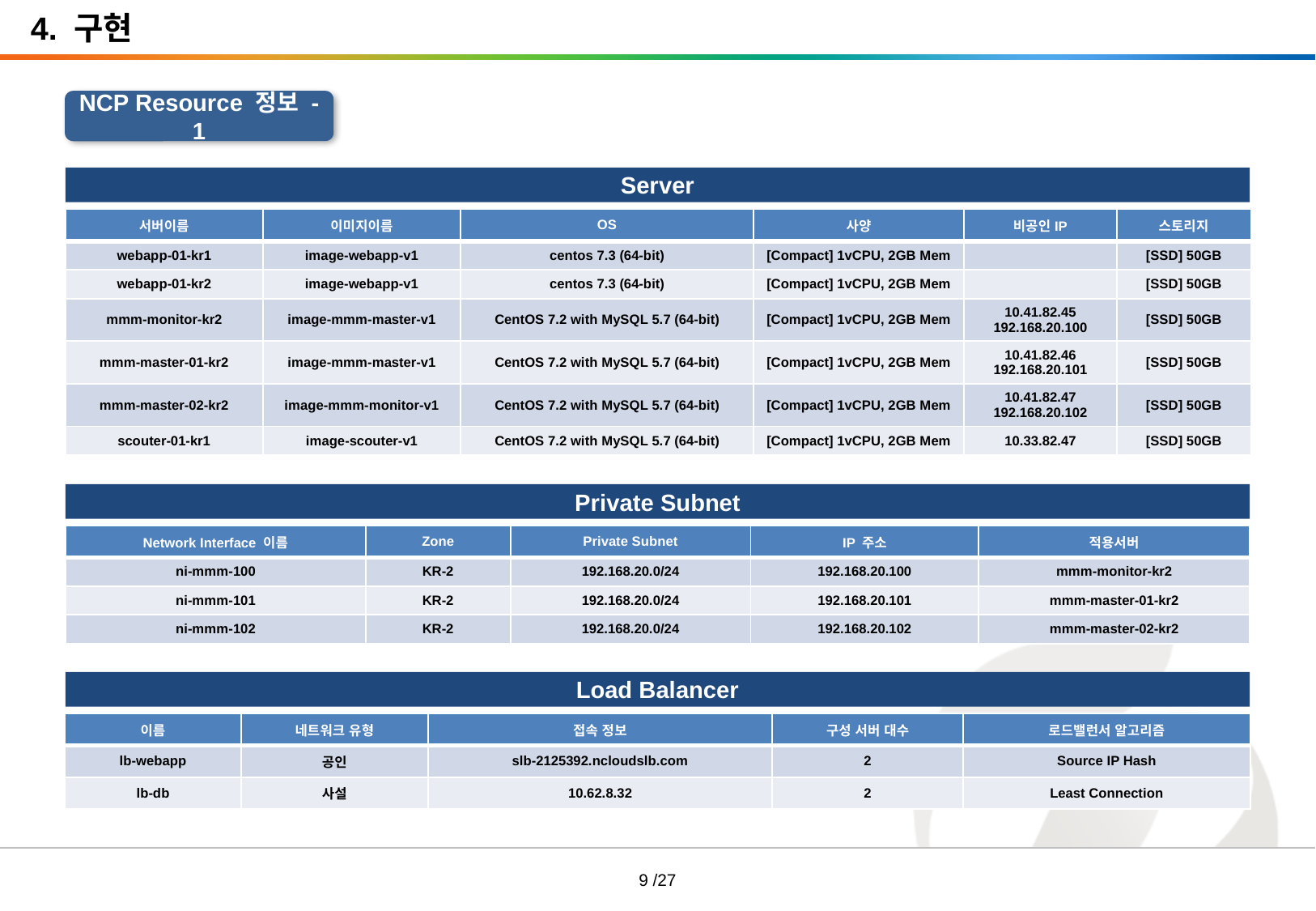

4. 구현
NCP Resource 정보 - 1
Server
| 서버이름 | 이미지이름 | OS | 사양 | 비공인IP | 스토리지 |
| --- | --- | --- | --- | --- | --- |
| webapp-01-kr1 | image-webapp-v1 | centos 7.3 (64-bit) | [Compact] 1vCPU, 2GB Mem |  | [SSD] 50GB |
| webapp-01-kr2 | image-webapp-v1 | centos 7.3 (64-bit) | [Compact] 1vCPU, 2GB Mem |  | [SSD] 50GB |
| mmm-monitor-kr2 | image-mmm-master-v1 | CentOS 7.2 with MySQL 5.7 (64-bit) | [Compact] 1vCPU, 2GB Mem | 10.41.82.45 192.168.20.100 | [SSD] 50GB |
| mmm-master-01-kr2 | image-mmm-master-v1 | CentOS 7.2 with MySQL 5.7 (64-bit) | [Compact] 1vCPU, 2GB Mem | 10.41.82.46 192.168.20.101 | [SSD] 50GB |
| mmm-master-02-kr2 | image-mmm-monitor-v1 | CentOS 7.2 with MySQL 5.7 (64-bit) | [Compact] 1vCPU, 2GB Mem | 10.41.82.47 192.168.20.102 | [SSD] 50GB |
| scouter-01-kr1 | image-scouter-v1 | CentOS 7.2 with MySQL 5.7 (64-bit) | [Compact] 1vCPU, 2GB Mem | 10.33.82.47 | [SSD] 50GB |
Private Subnet
| Network Interface 이름 | Zone | Private Subnet | IP 주소 | 적용서버 |
| --- | --- | --- | --- | --- |
| ni-mmm-100 | KR-2 | 192.168.20.0/24 | 192.168.20.100 | mmm-monitor-kr2 |
| ni-mmm-101 | KR-2 | 192.168.20.0/24 | 192.168.20.101 | mmm-master-01-kr2 |
| ni-mmm-102 | KR-2 | 192.168.20.0/24 | 192.168.20.102 | mmm-master-02-kr2 |
Load Balancer
| 이름 | 네트워크 유형 | 접속 정보 | 구성 서버 대수 | 로드밸런서 알고리즘 |
| --- | --- | --- | --- | --- |
| lb-webapp | 공인 | slb-2125392.ncloudslb.com | 2 | Source IP Hash |
| lb-db | 사설 | 10.62.8.32 | 2 | Least Connection |